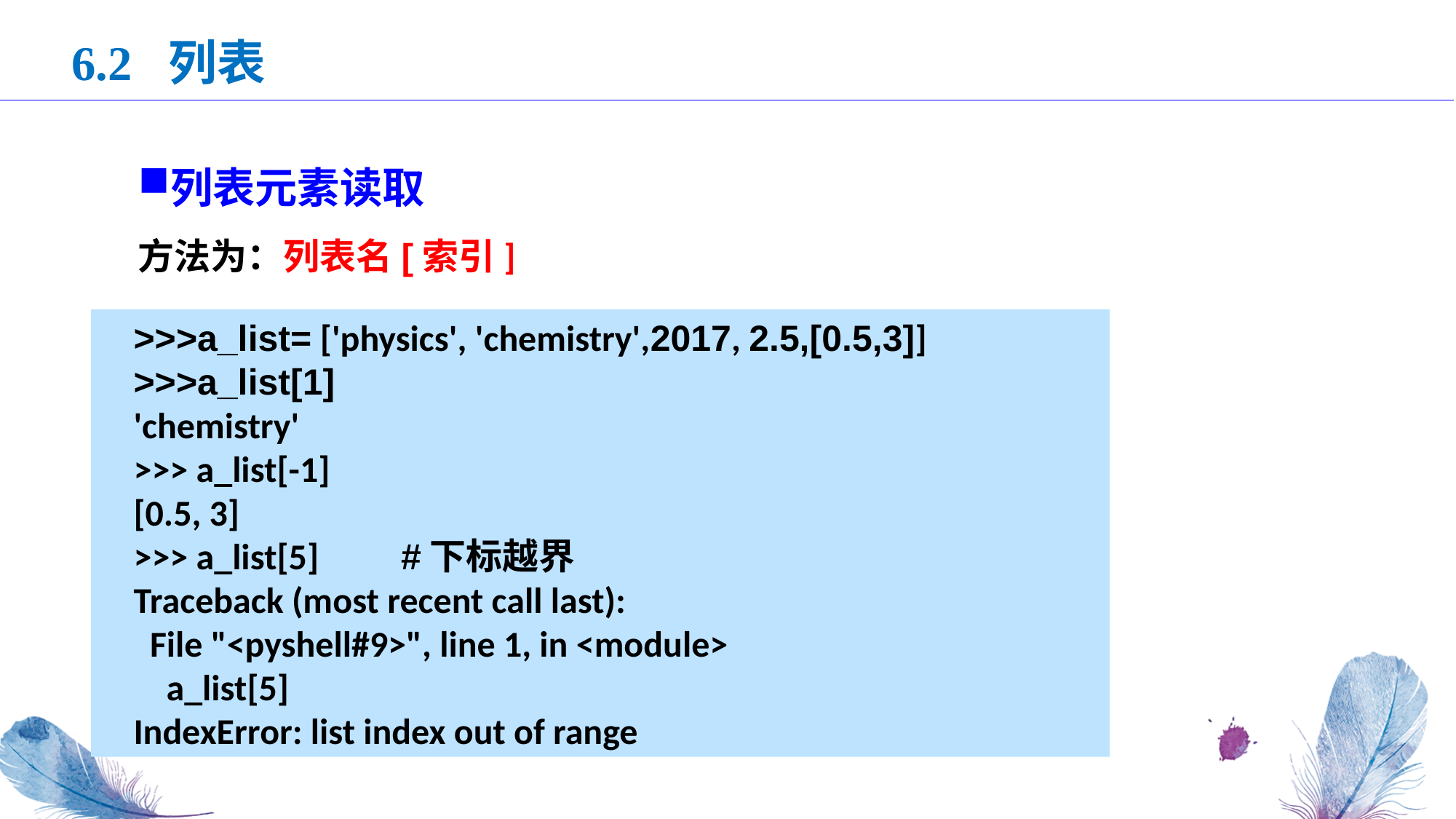

6.2  列表
列表元素读取
方法为：列表名[索引]
>>>a_list= ['physics', 'chemistry',2017, 2.5,[0.5,3]]
>>>a_list[1]
'chemistry'
>>> a_list[-1]
[0.5, 3]
>>> a_list[5]          #下标越界
Traceback (most recent call last):
  File "<pyshell#9>", line 1, in <module>
    a_list[5]
IndexError: list index out of range